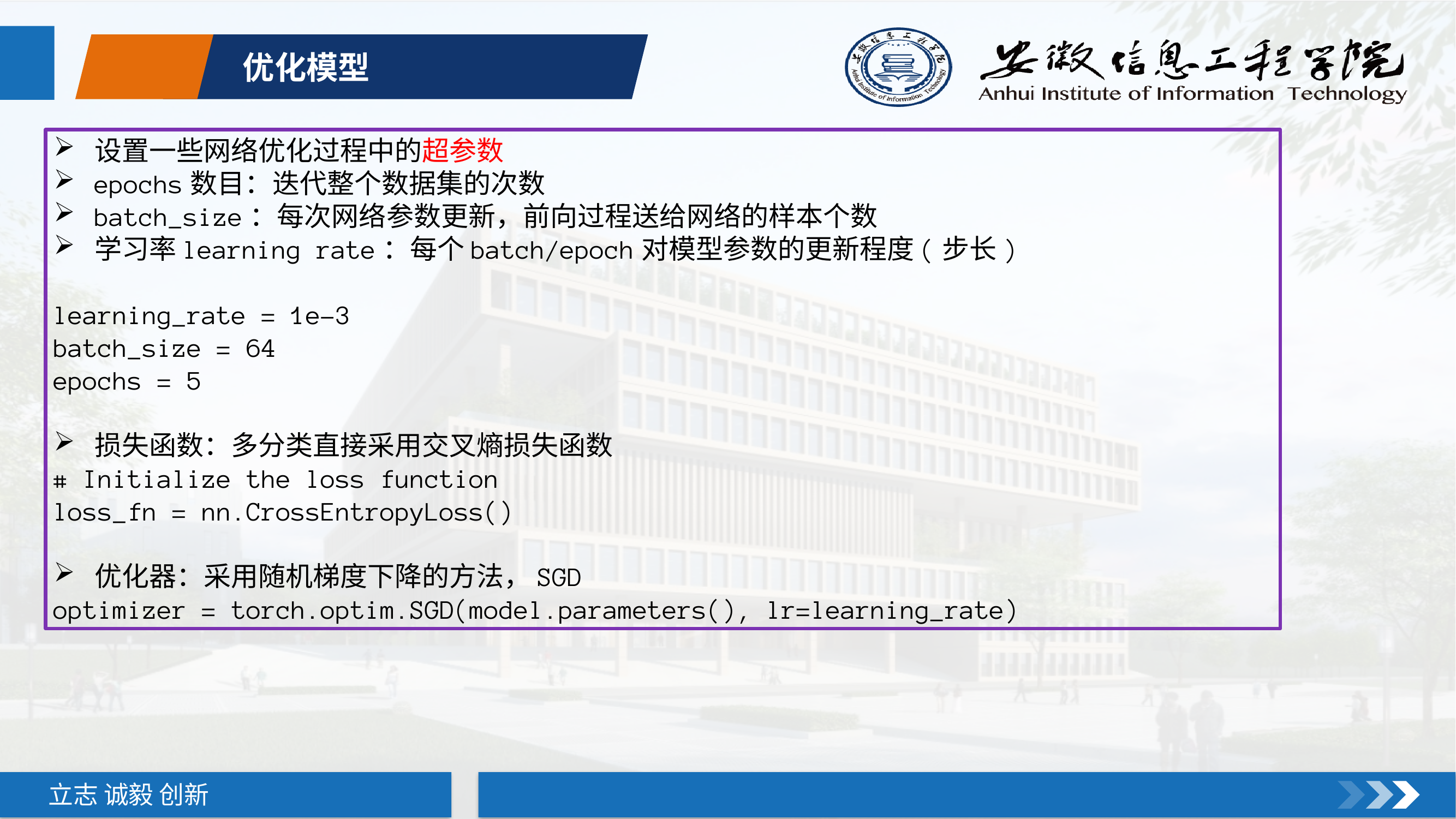

优化模型
设置一些网络优化过程中的超参数
epochs数目：迭代整个数据集的次数
batch_size：每次网络参数更新，前向过程送给网络的样本个数
学习率learning rate：每个batch/epoch对模型参数的更新程度(步长)

learning_rate = 1e-3
batch_size = 64
epochs = 5

损失函数：多分类直接采用交叉熵损失函数
# Initialize the loss function
loss_fn = nn.CrossEntropyLoss()

优化器：采用随机梯度下降的方法，SGD
optimizer = torch.optim.SGD(model.parameters(), lr=learning_rate)